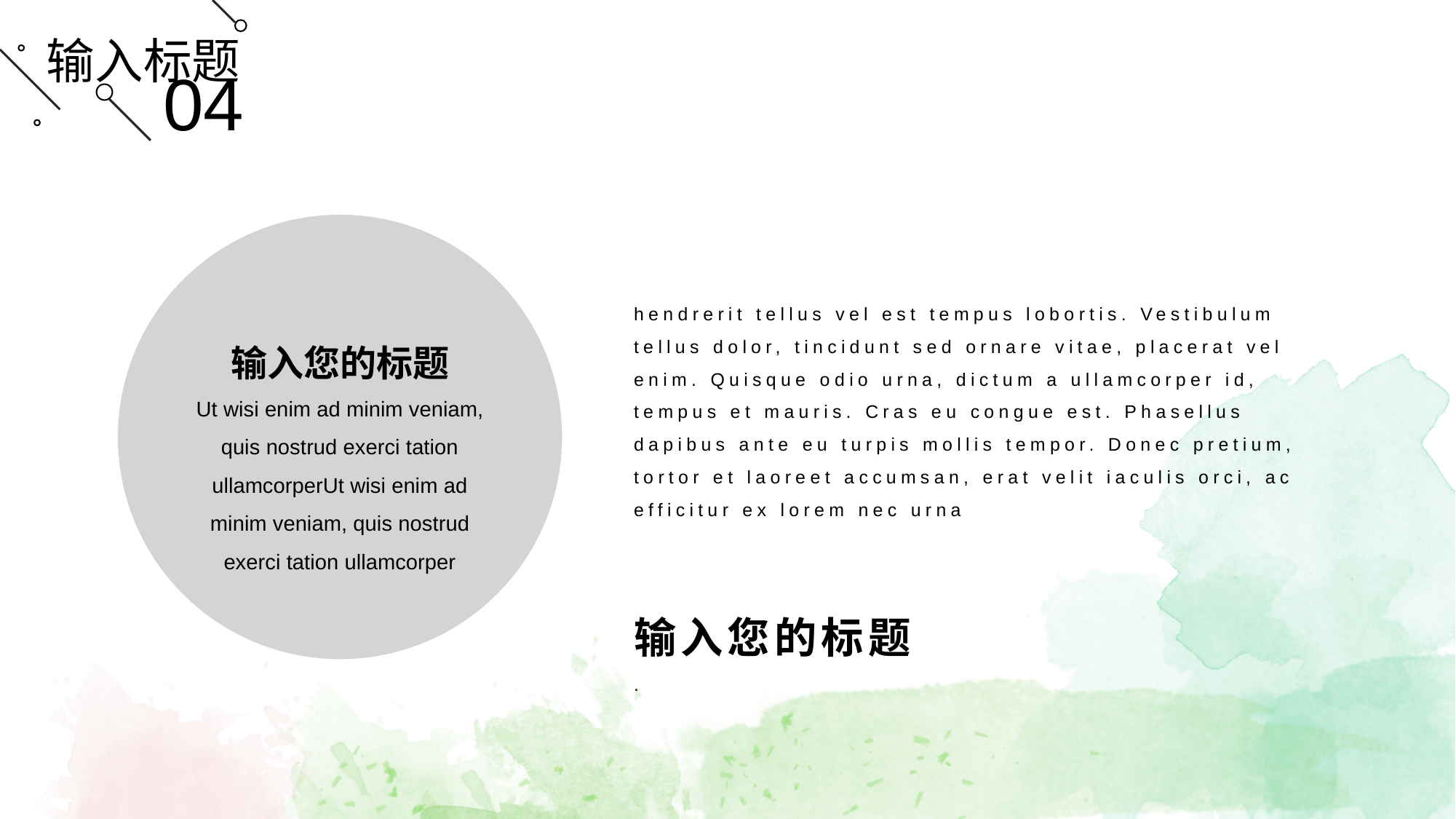

输入标题

04

输入您的标题
Ut wisi enim ad minim veniam, quis nostrud exerci tation ullamcorperUt wisi enim ad minim veniam, quis nostrud exerci tation ullamcorper
hendrerit tellus vel est tempus lobortis. Vestibulum tellus dolor, tincidunt sed ornare vitae, placerat vel enim. Quisque odio urna, dictum a ullamcorper id, tempus et mauris. Cras eu congue est. Phasellus dapibus ante eu turpis mollis tempor. Donec pretium, tortor et laoreet accumsan, erat velit iaculis orci, ac efficitur ex lorem nec urna

输入您的标题
.